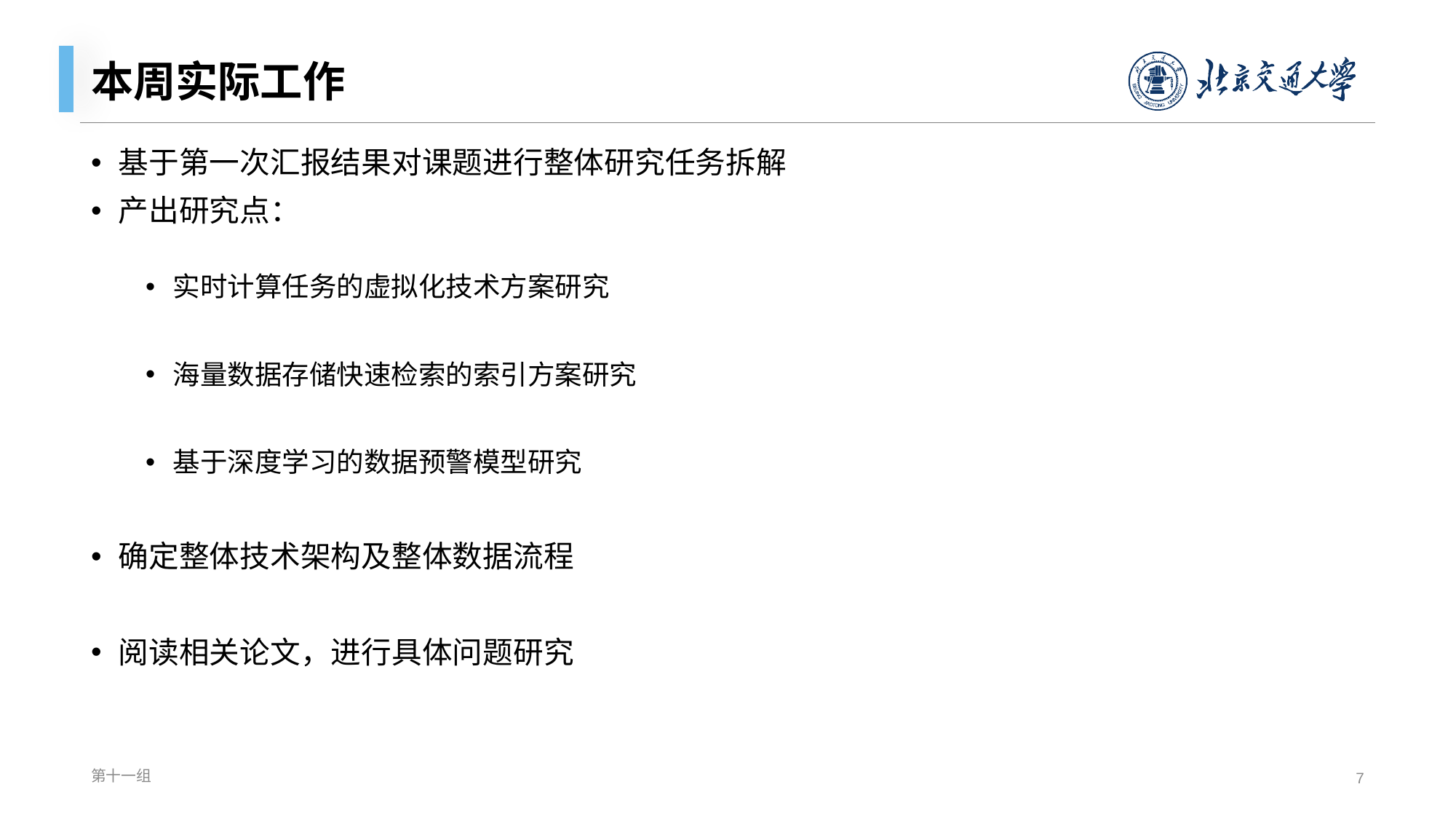

# 本周实际工作
基于第一次汇报结果对课题进行整体研究任务拆解
产出研究点：

实时计算任务的虚拟化技术方案研究

海量数据存储快速检索的索引方案研究

基于深度学习的数据预警模型研究

确定整体技术架构及整体数据流程

阅读相关论文，进行具体问题研究

第十一组
7